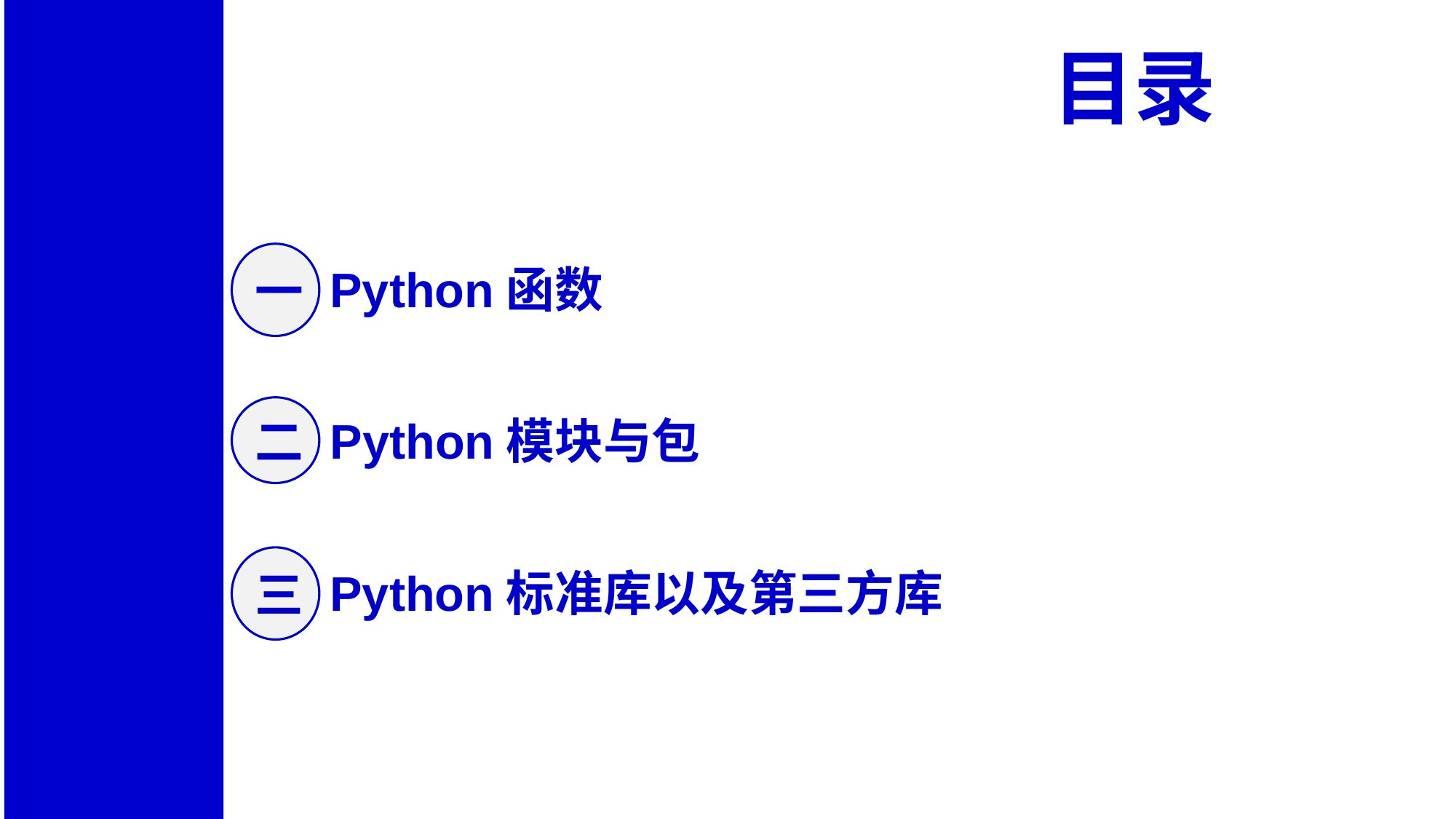

目录
一
Python函数
二
Python模块与包
三
Python标准库以及第三方库